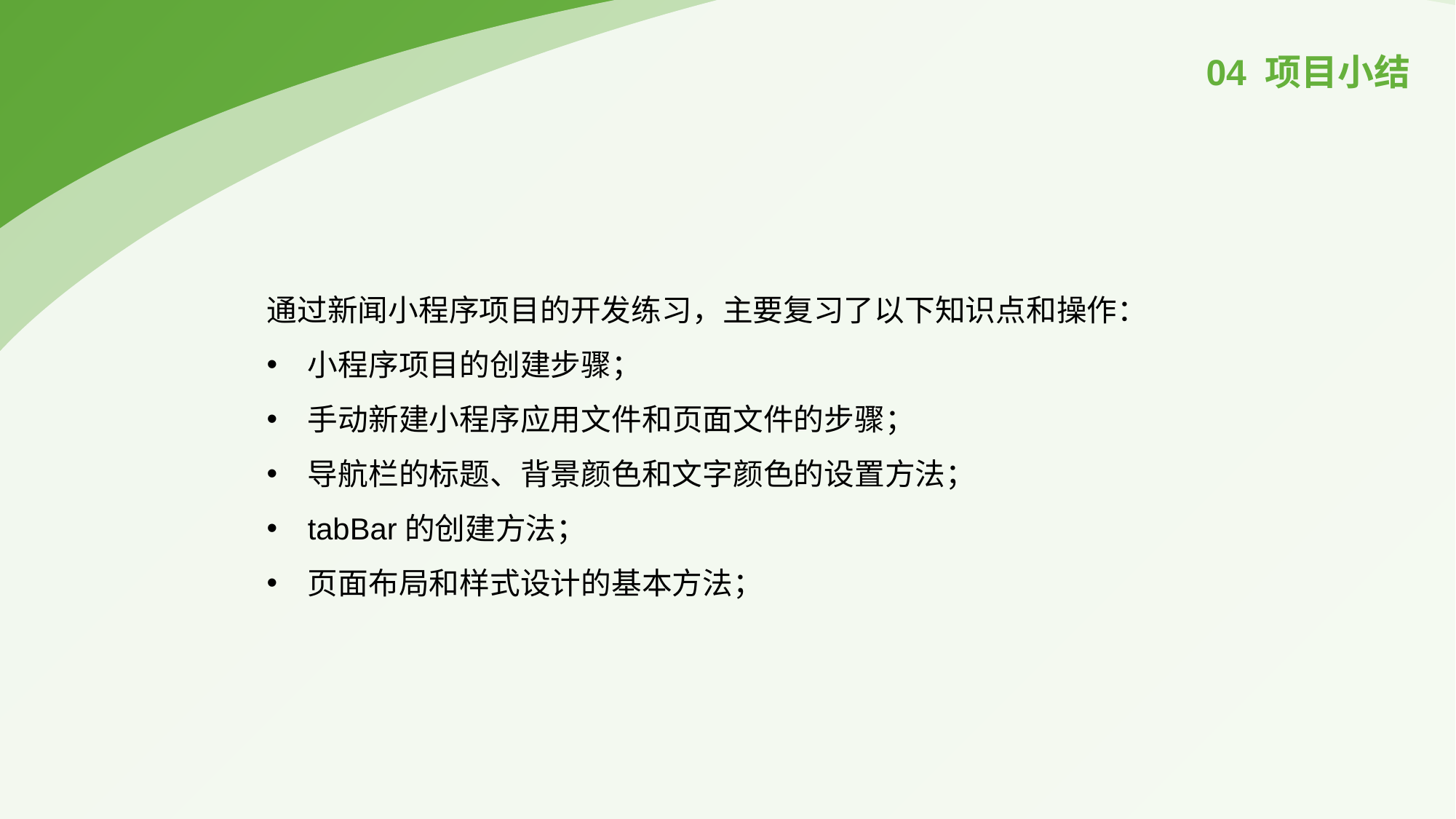

04 项目小结
通过新闻小程序项目的开发练习，主要复习了以下知识点和操作：
小程序项目的创建步骤；
手动新建小程序应用文件和页面文件的步骤；
导航栏的标题、背景颜色和文字颜色的设置方法；
tabBar的创建方法；
页面布局和样式设计的基本方法；